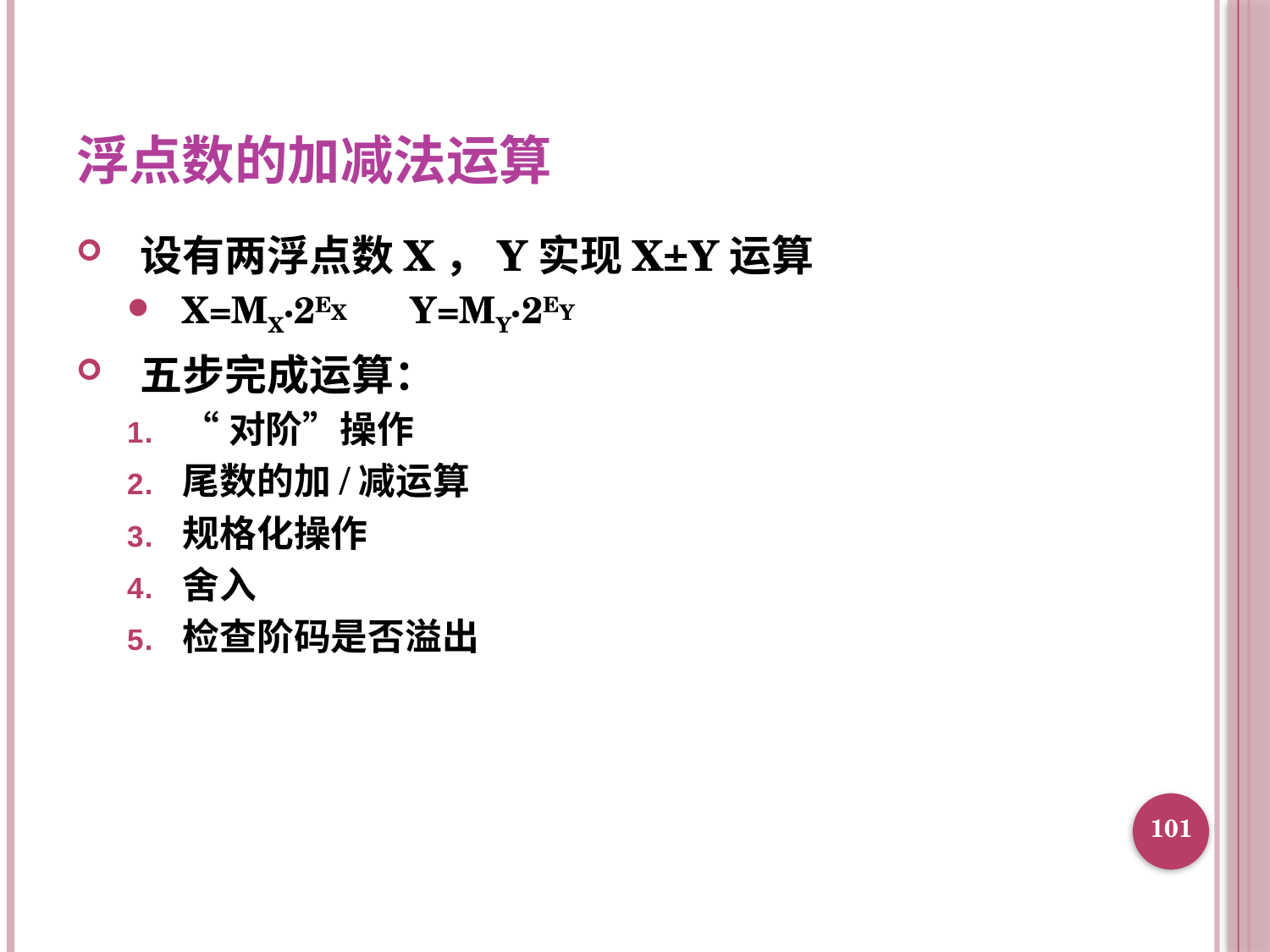

浮点数的加减法运算
设有两浮点数X，Y实现X±Y运算
X=MX·2EX      Y=MY·2EY
五步完成运算：
“对阶”操作
尾数的加/减运算
规格化操作
舍入
检查阶码是否溢出
101